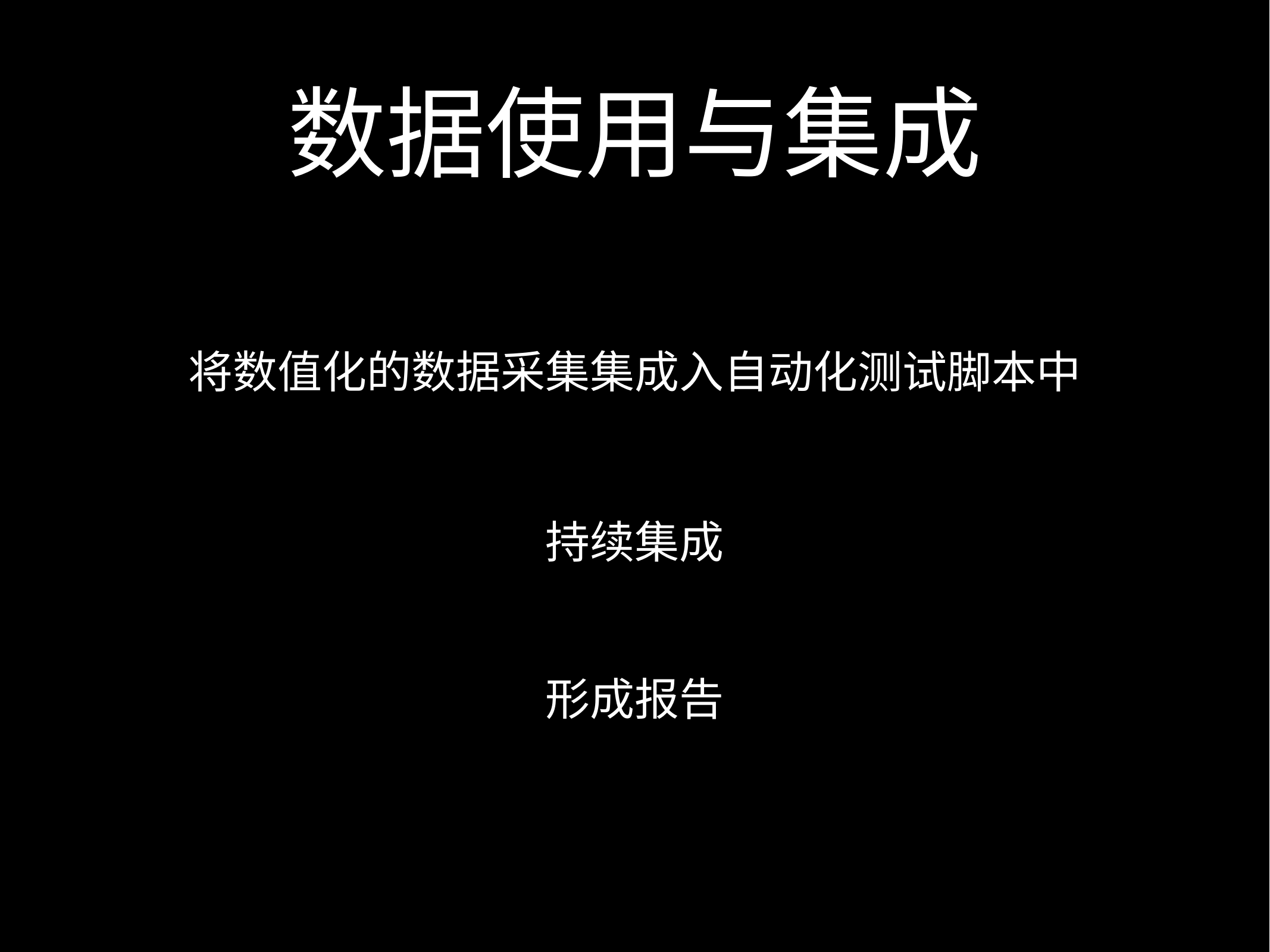

# 数据使用与集成
将数值化的数据采集集成入自动化测试脚本中
持续集成
形成报告